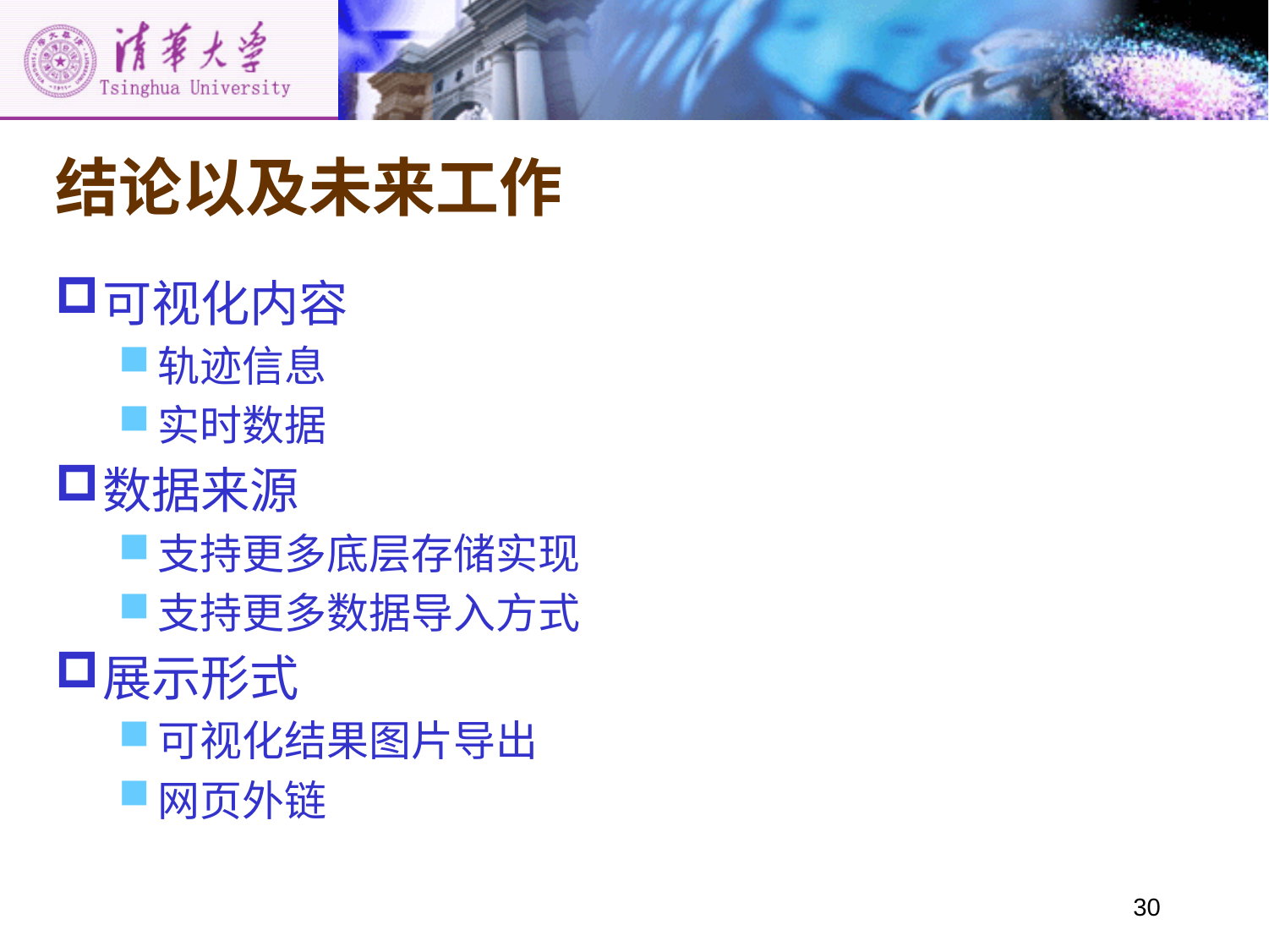

# 结论以及未来工作
可视化内容
轨迹信息
实时数据
数据来源
支持更多底层存储实现
支持更多数据导入方式
展示形式
可视化结果图片导出
网页外链
30